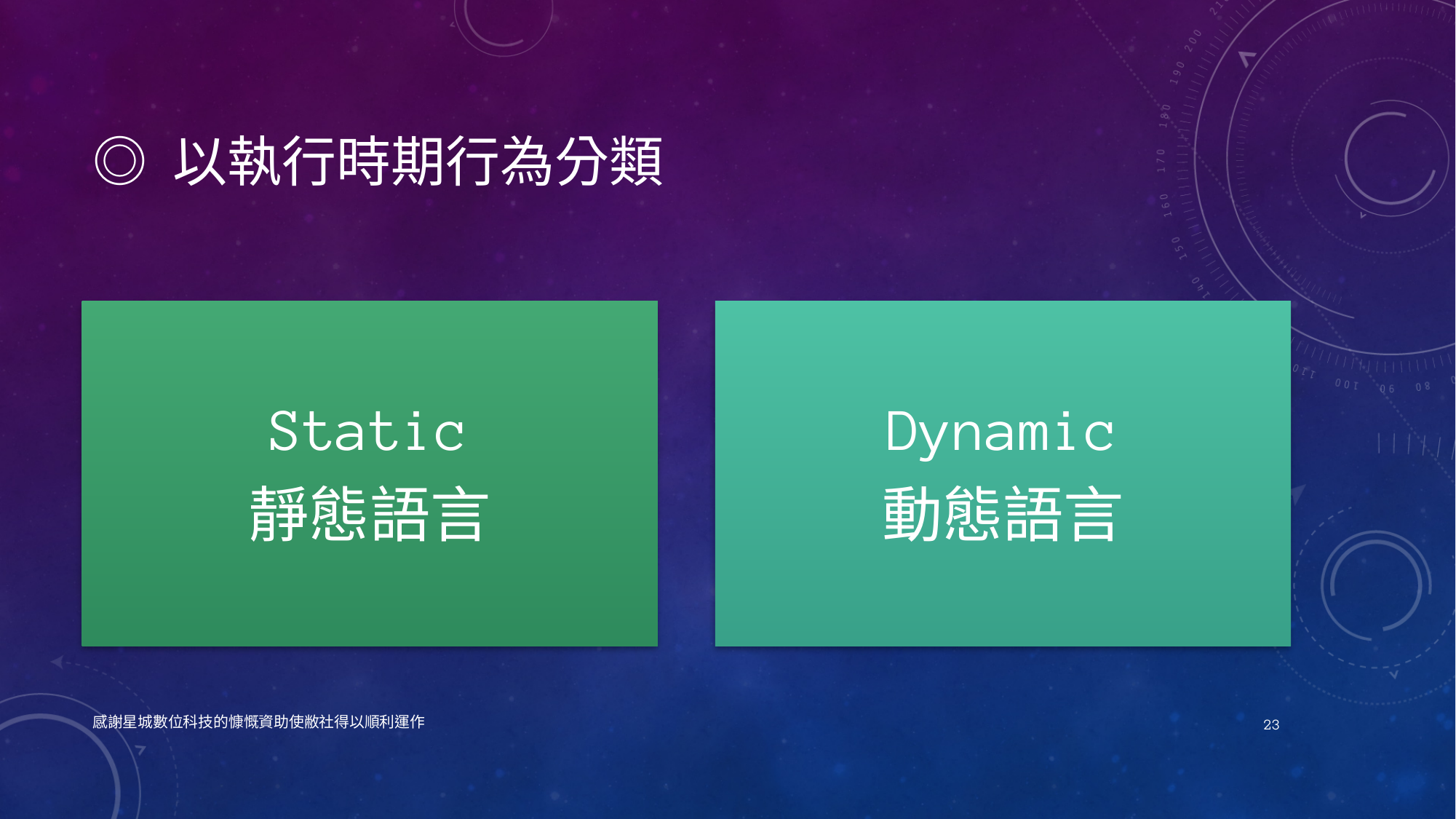

# ◎ 以執行時期行為分類
Static
靜態語言
Dynamic
動態語言
感謝星城數位科技的慷慨資助使敝社得以順利運作
23